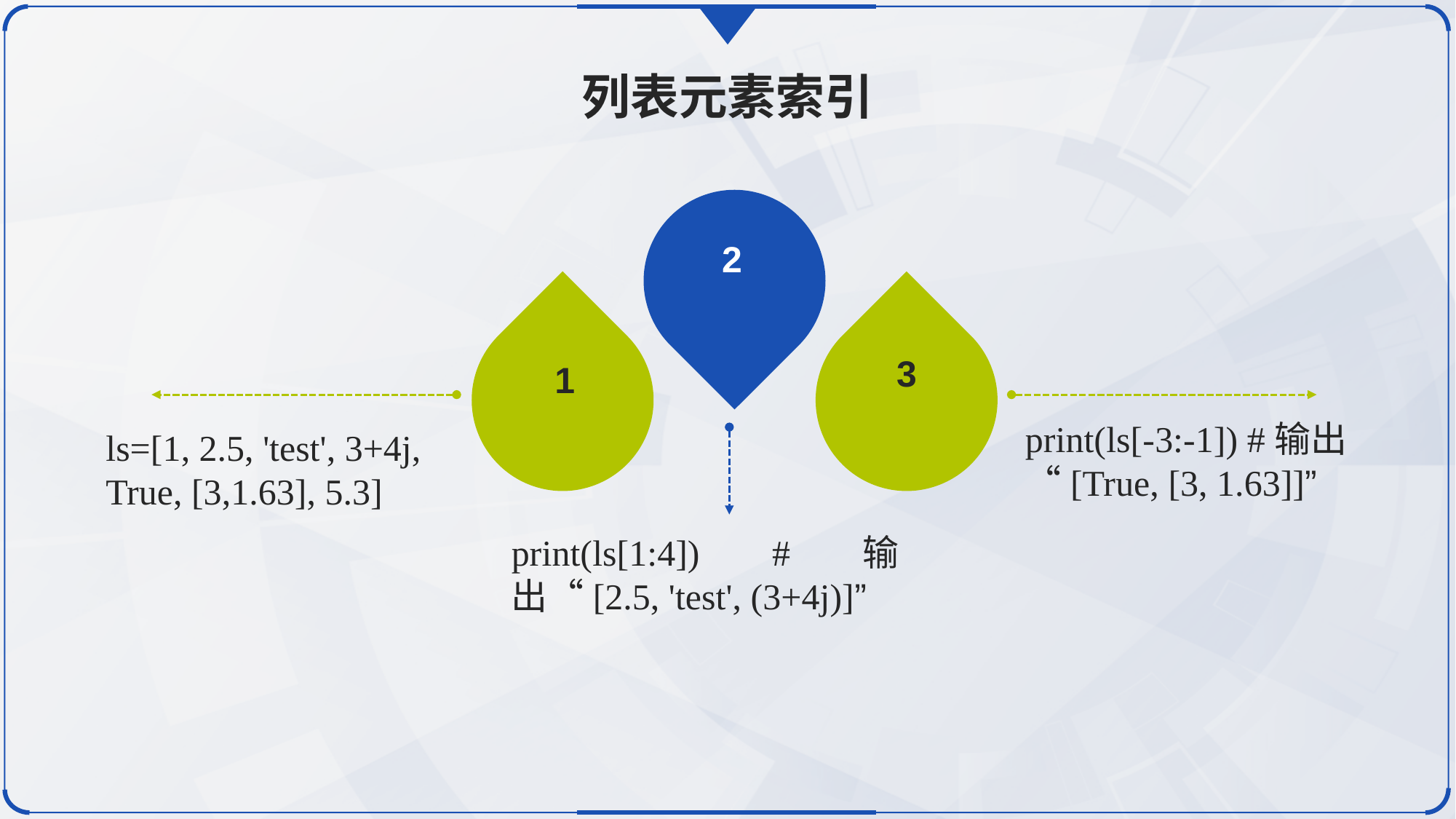

列表元素索引

2

1

3
print(ls[-3:-1]) #输出“[True, [3, 1.63]]”
ls=[1, 2.5, 'test', 3+4j, True, [3,1.63], 5.3]
print(ls[1:4]) #输出“[2.5, 'test', (3+4j)]”